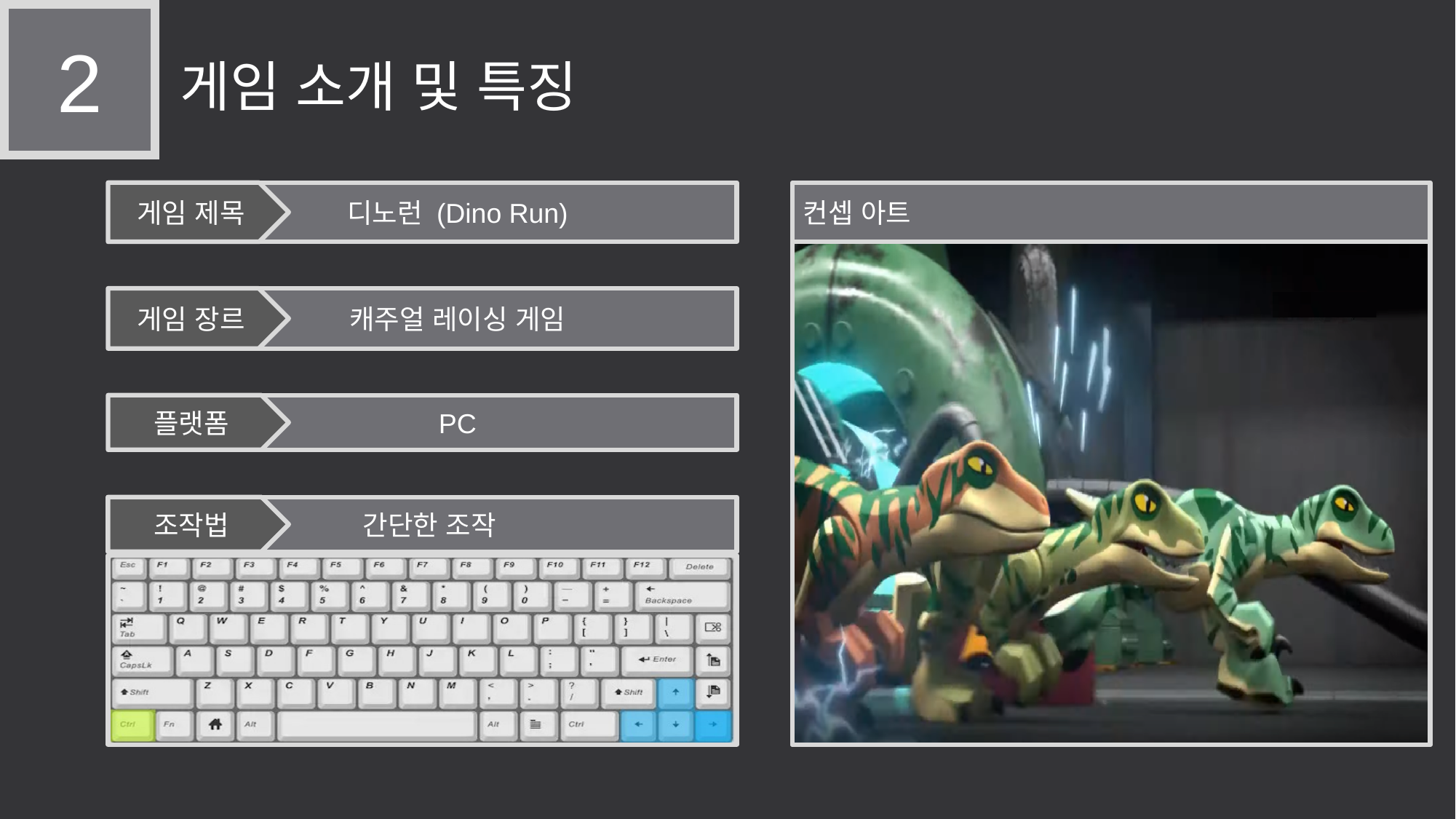

2
게임 소개 및 특징
컨셉 아트
게임 제목
디노런 (Dino Run)

게임 장르
캐주얼 레이싱 게임
플랫폼
PC
 간단한 조작
조작법